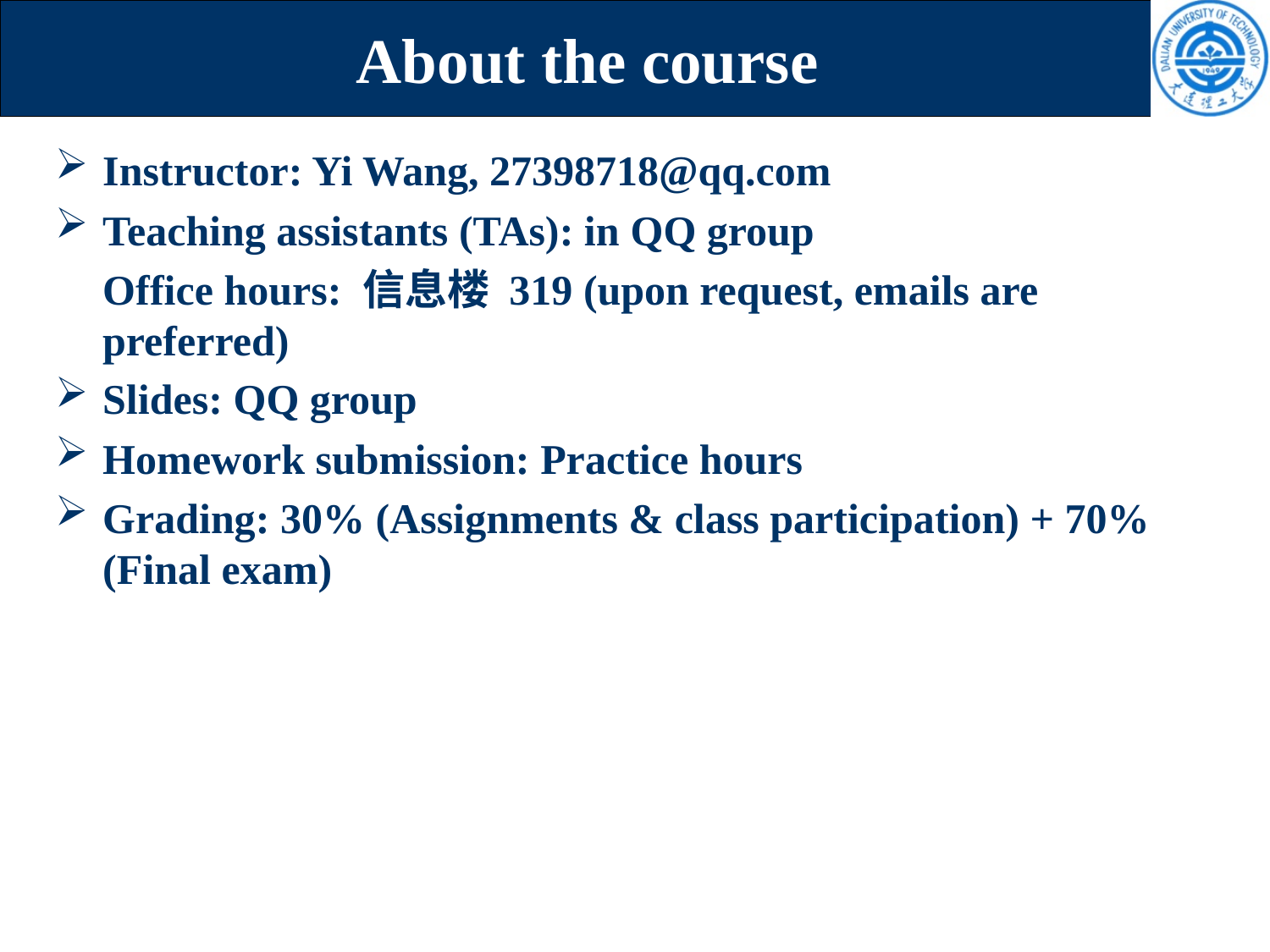

# About the course
Instructor: Yi Wang, 27398718@qq.com
Teaching assistants (TAs): in QQ group
	Office hours: 信息楼 319 (upon request, emails are preferred)
Slides: QQ group
Homework submission: Practice hours
Grading: 30% (Assignments & class participation) + 70% (Final exam)